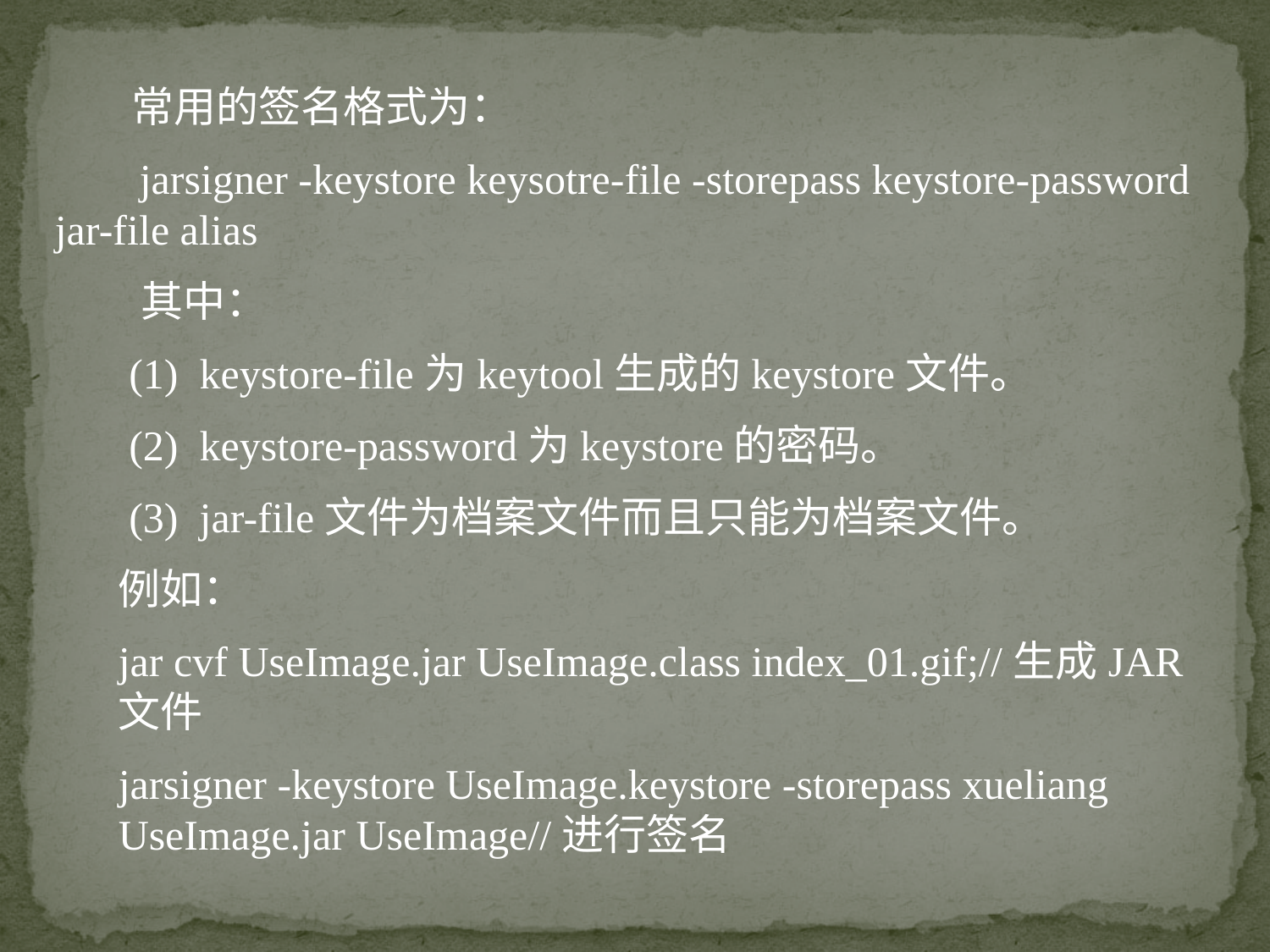

常用的签名格式为：
        jarsigner -keystore keysotre-file -storepass keystore-password jar-file alias
        其中：
 (1)  keystore-file为keytool生成的keystore文件。
 (2)  keystore-password为keystore的密码。
 (3)  jar-file文件为档案文件而且只能为档案文件。
例如：
jar cvf UseImage.jar UseImage.class index_01.gif;//生成JAR文件
jarsigner -keystore UseImage.keystore -storepass xueliang UseImage.jar UseImage//进行签名